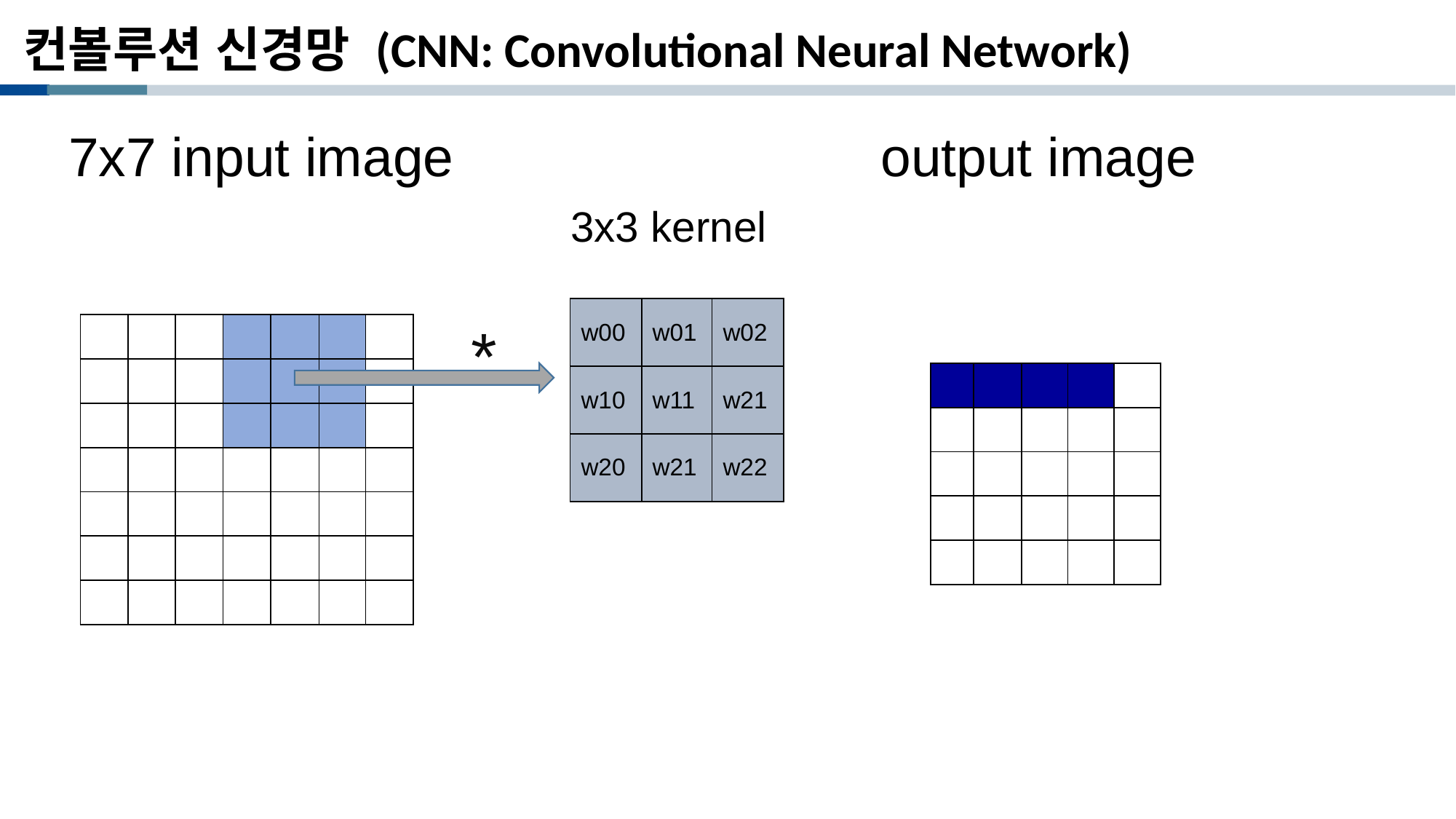

# 컨볼루션 신경망 (CNN: Convolutional Neural Network)
output image
7x7 input image
3x3 kernel
| w00 | w01 | w02 |
| --- | --- | --- |
| w10 | w11 | w21 |
| w20 | w21 | w22 |
*
|  |  |  |  |  |  |  |
| --- | --- | --- | --- | --- | --- | --- |
|  |  |  |  |  |  |  |
|  |  |  |  |  |  |  |
|  |  |  |  |  |  |  |
|  |  |  |  |  |  |  |
|  |  |  |  |  |  |  |
|  |  |  |  |  |  |  |
|  |  |  |  |  |
| --- | --- | --- | --- | --- |
|  |  |  |  |  |
|  |  |  |  |  |
|  |  |  |  |  |
|  |  |  |  |  |